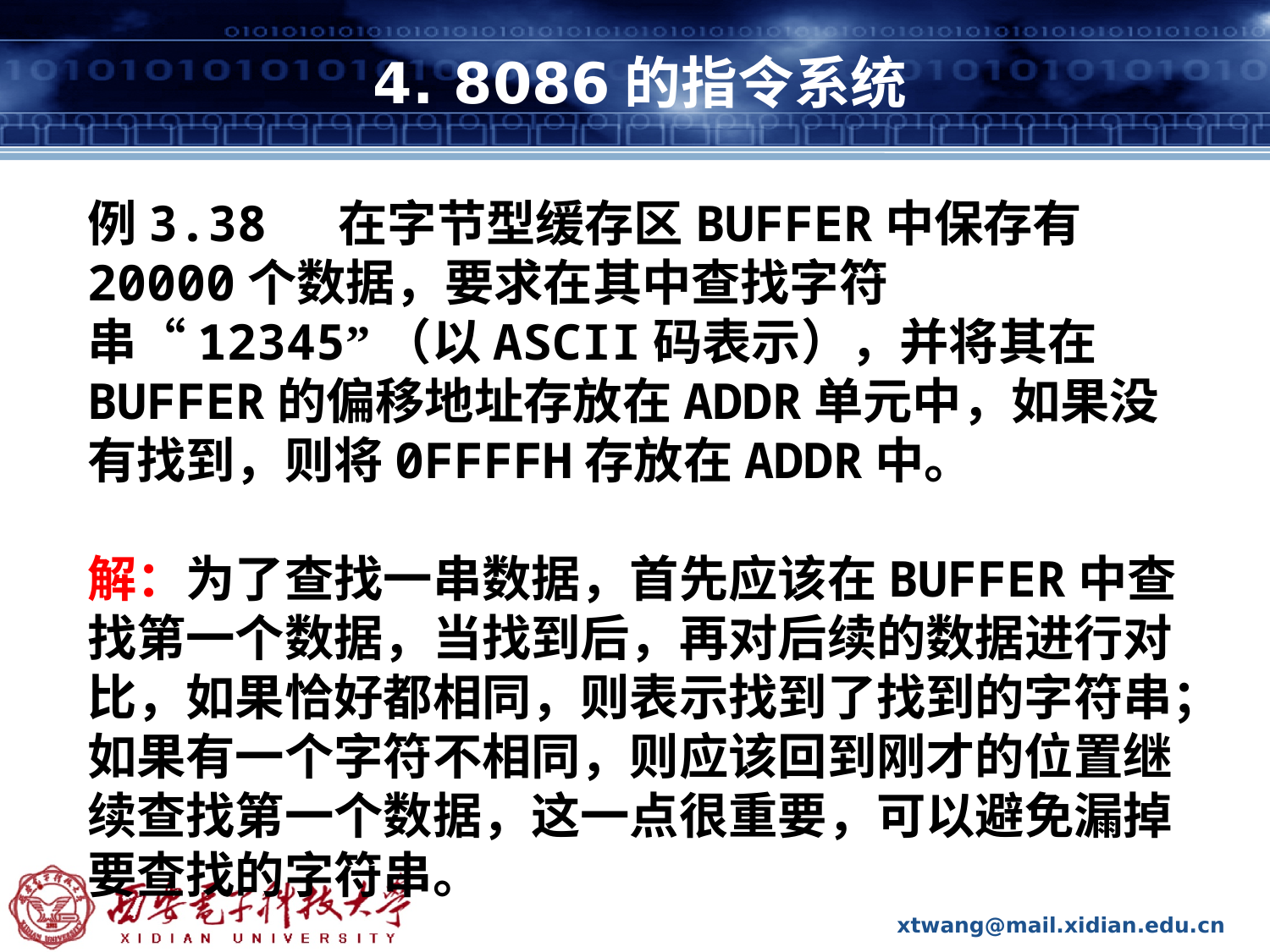

# 4. 8086的指令系统
例3.38  在字节型缓存区BUFFER中保存有20000个数据，要求在其中查找字符串“12345”（以ASCII码表示），并将其在BUFFER的偏移地址存放在ADDR单元中，如果没有找到，则将0FFFFH存放在ADDR中。

解：为了查找一串数据，首先应该在BUFFER中查找第一个数据，当找到后，再对后续的数据进行对比，如果恰好都相同，则表示找到了找到的字符串；如果有一个字符不相同，则应该回到刚才的位置继续查找第一个数据，这一点很重要，可以避免漏掉要查找的字符串。